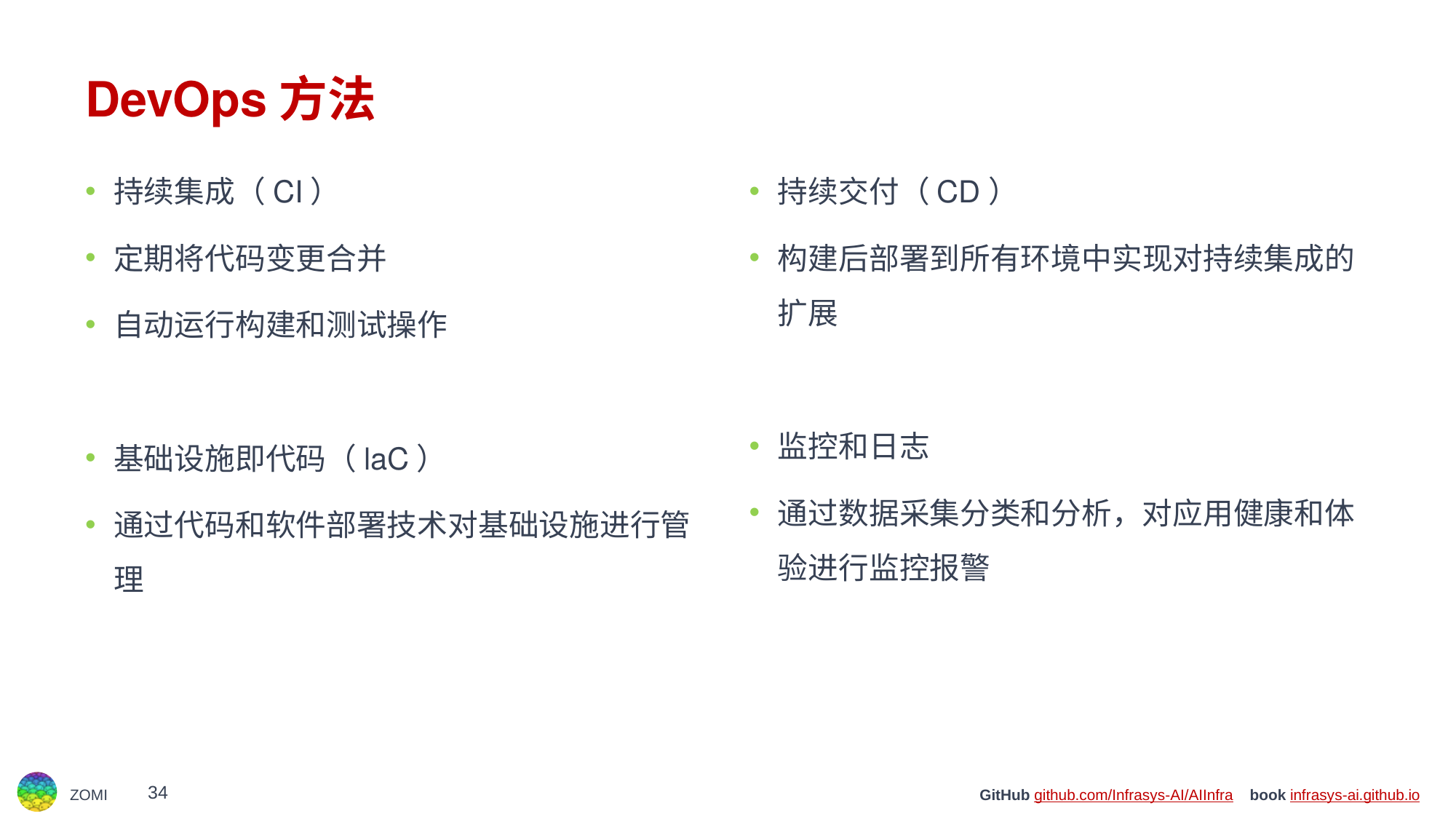

# DevOps方法
持续集成（CI）
定期将代码变更合并
自动运行构建和测试操作

基础设施即代码（laC）
通过代码和软件部署技术对基础设施进行管理

持续交付（CD）
构建后部署到所有环境中实现对持续集成的扩展

监控和日志
通过数据采集分类和分析，对应用健康和体验进行监控报警